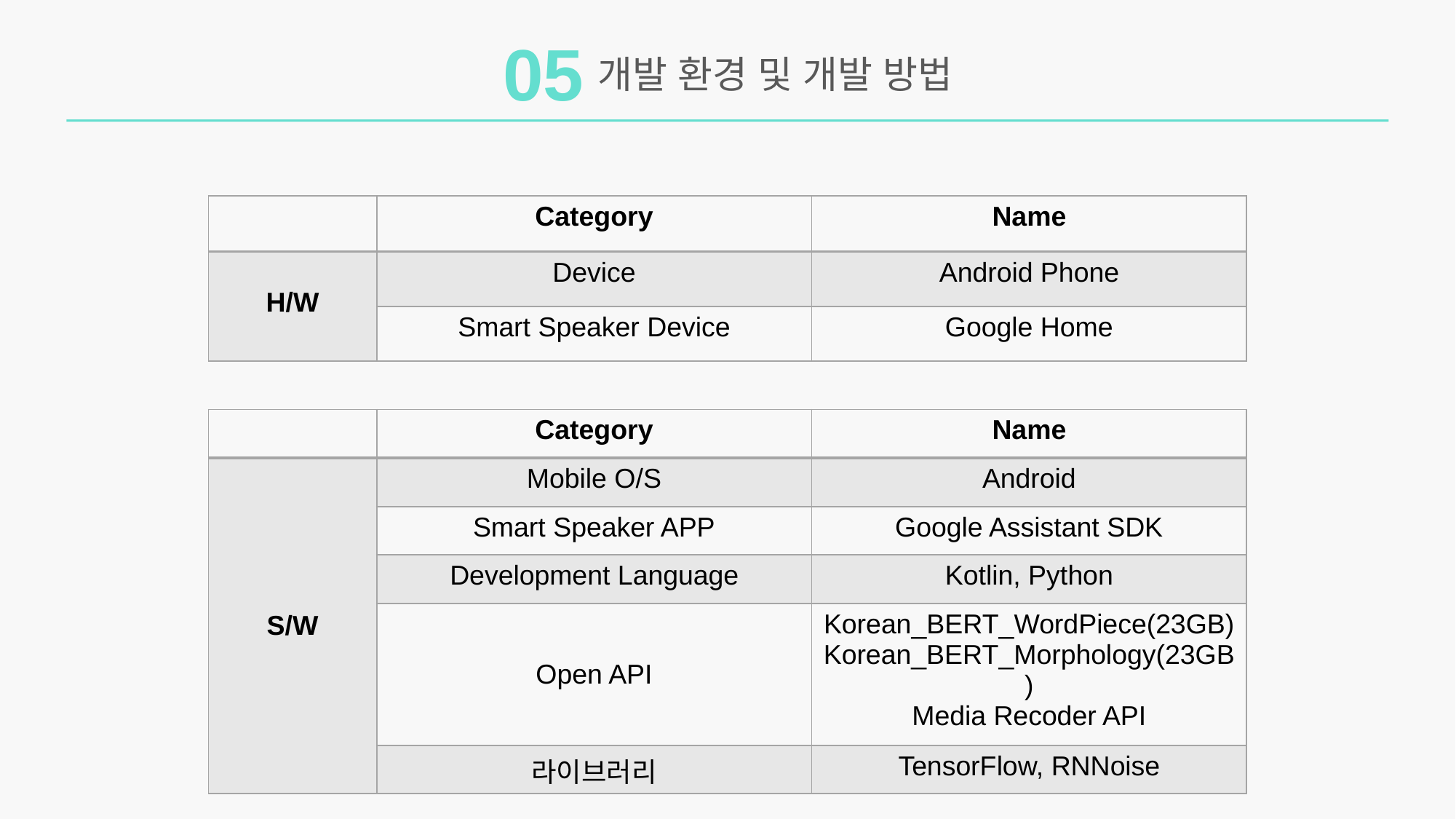

05
개발 환경 및 개발 방법

|  | Category | Name |
| --- | --- | --- |
| H/W | Device | Android Phone |
|  | Smart Speaker Device | Google Home |
|  | Category | Name |
| --- | --- | --- |
| S/W | Mobile O/S | Android |
|  | Smart Speaker APP | Google Assistant SDK |
|  | Development Language | Kotlin, Python |
|  | Open API | Korean\_BERT\_WordPiece(23GB) Korean\_BERT\_Morphology(23GB) Media Recoder API |
|  | 라이브러리 | TensorFlow, RNNoise |